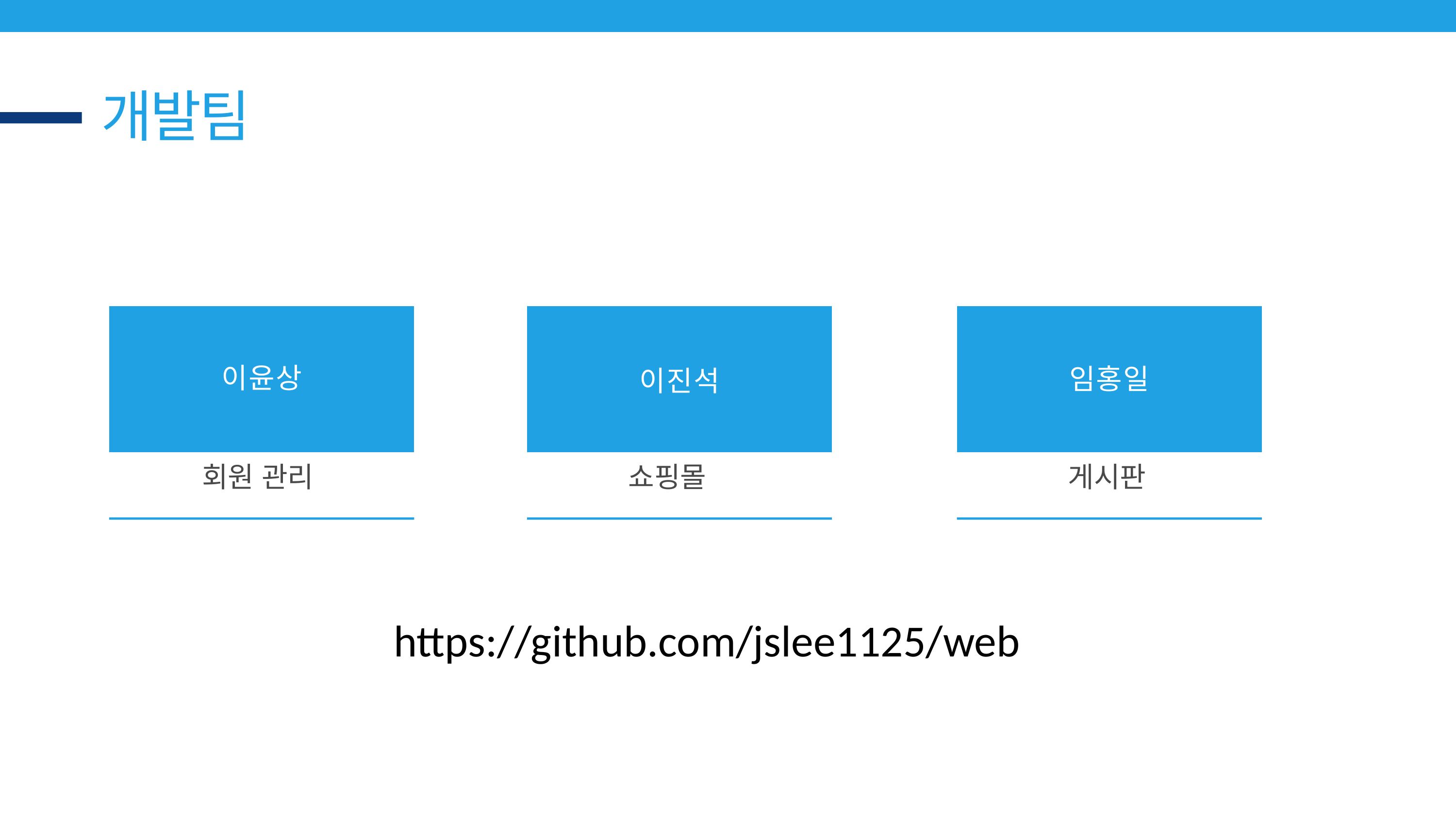

개발팀

이윤상
임홍일
이진석
회원 관리
쇼핑몰
게시판

https://github.com/jslee1125/web